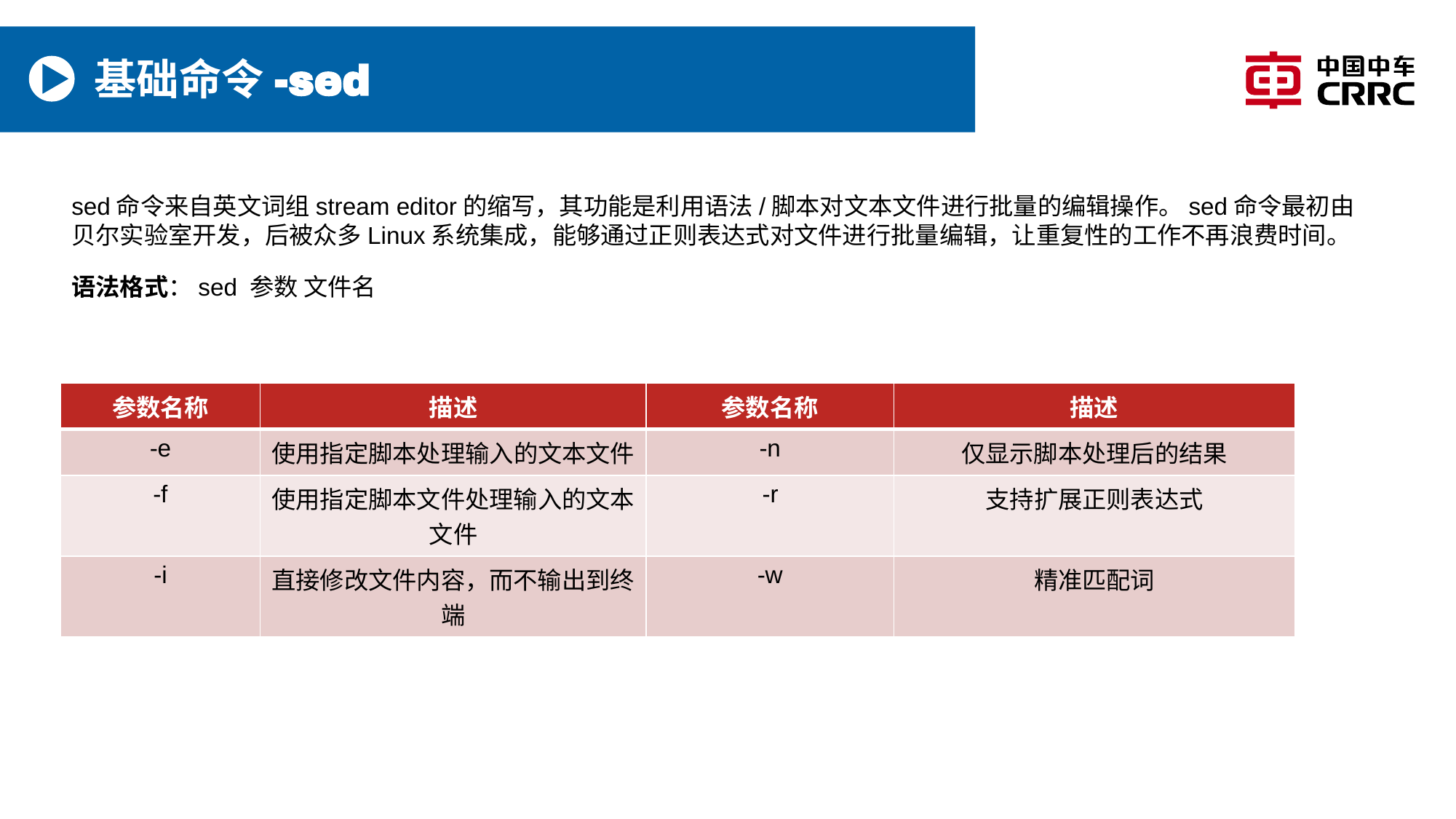

# 基础命令-sed
sed命令来自英文词组stream editor的缩写，其功能是利用语法/脚本对文本文件进行批量的编辑操作。sed命令最初由贝尔实验室开发，后被众多Linux系统集成，能够通过正则表达式对文件进行批量编辑，让重复性的工作不再浪费时间。
语法格式：sed 参数 文件名

| 参数名称 | 描述 | 参数名称 | 描述 |
| --- | --- | --- | --- |
| -e | 使用指定脚本处理输入的文本文件 | -n | 仅显示脚本处理后的结果 |
| -f | 使用指定脚本文件处理输入的文本文件 | -r | 支持扩展正则表达式 |
| -i | 直接修改文件内容，而不输出到终端 | -w | 精准匹配词 |
14